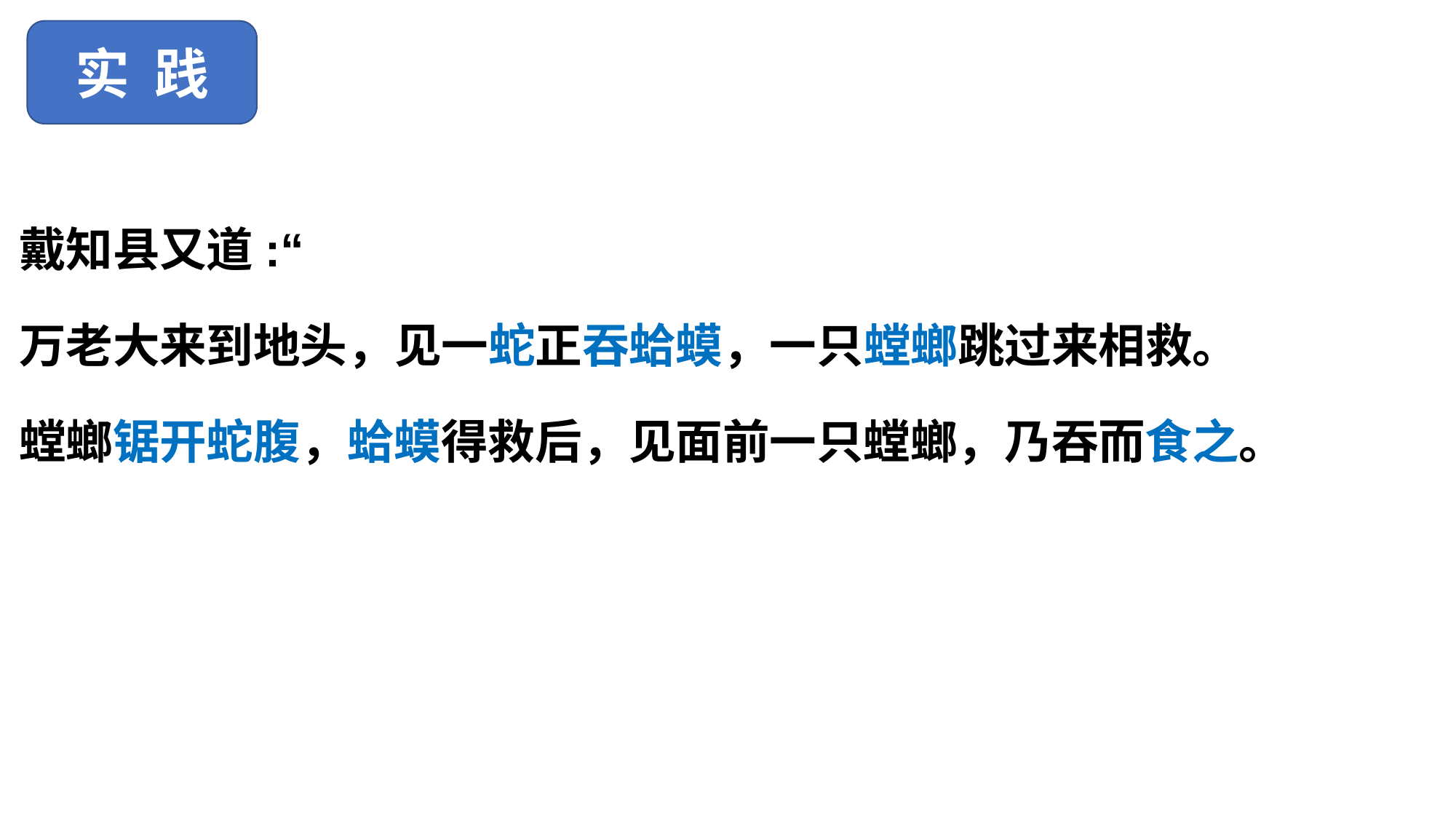

实  践
戴知县又道:“
万老大来到地头，见一蛇正吞蛤蟆，一只螳螂跳过来相救。
螳螂锯开蛇腹，蛤蟆得救后，见面前一只螳螂，乃吞而食之。